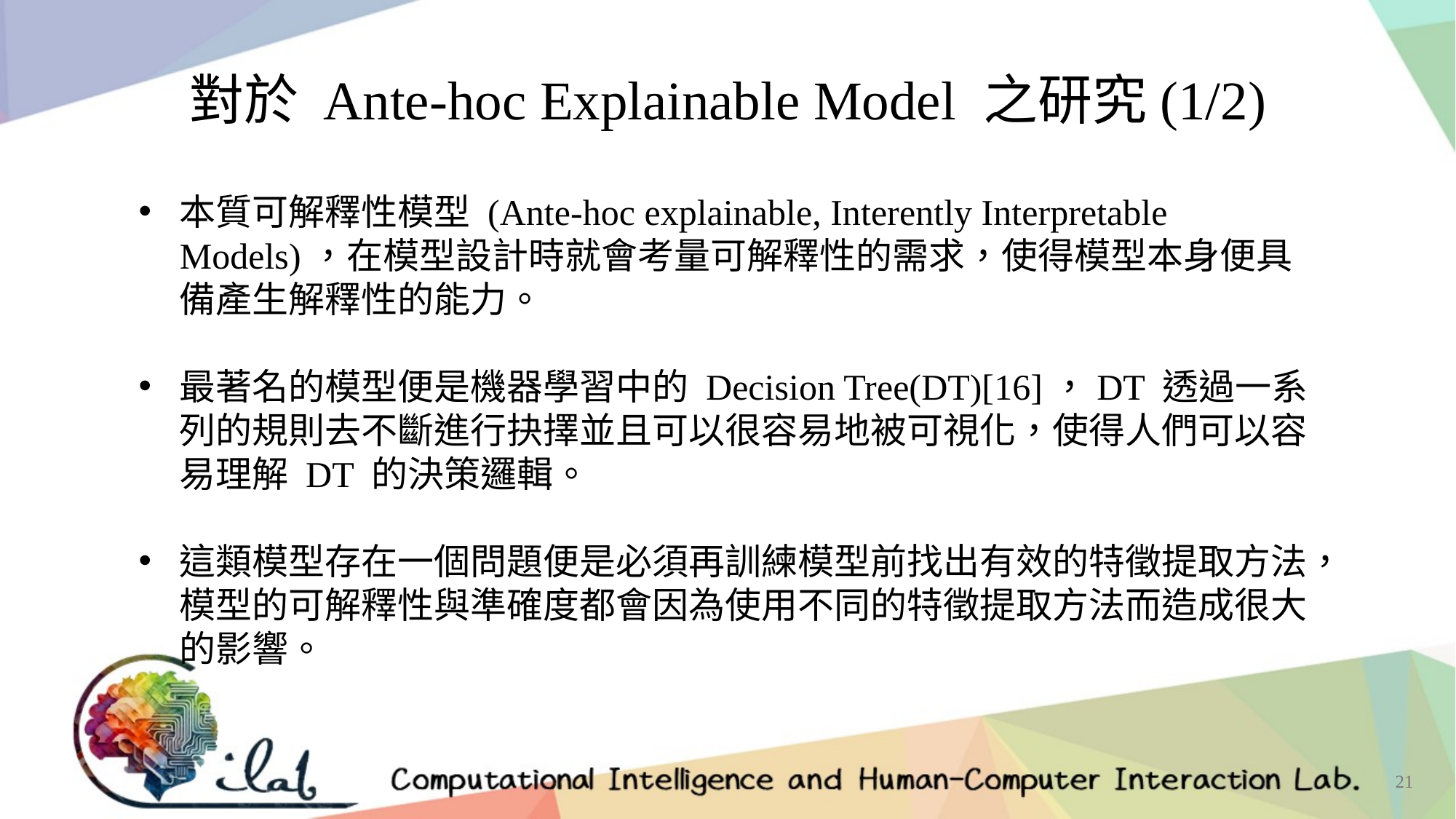

對於 Ante-hoc Explainable Model 之研究(1/2)
本質可解釋性模型 (Ante-hoc explainable, Interently Interpretable Models)，在模型設計時就會考量可解釋性的需求，使得模型本身便具備產生解釋性的能力。

最著名的模型便是機器學習中的 Decision Tree(DT)[16]，DT 透過一系列的規則去不斷進行抉擇並且可以很容易地被可視化，使得人們可以容易理解 DT 的決策邏輯。

這類模型存在一個問題便是必須再訓練模型前找出有效的特徵提取方法，模型的可解釋性與準確度都會因為使用不同的特徵提取方法而造成很大的影響。
21